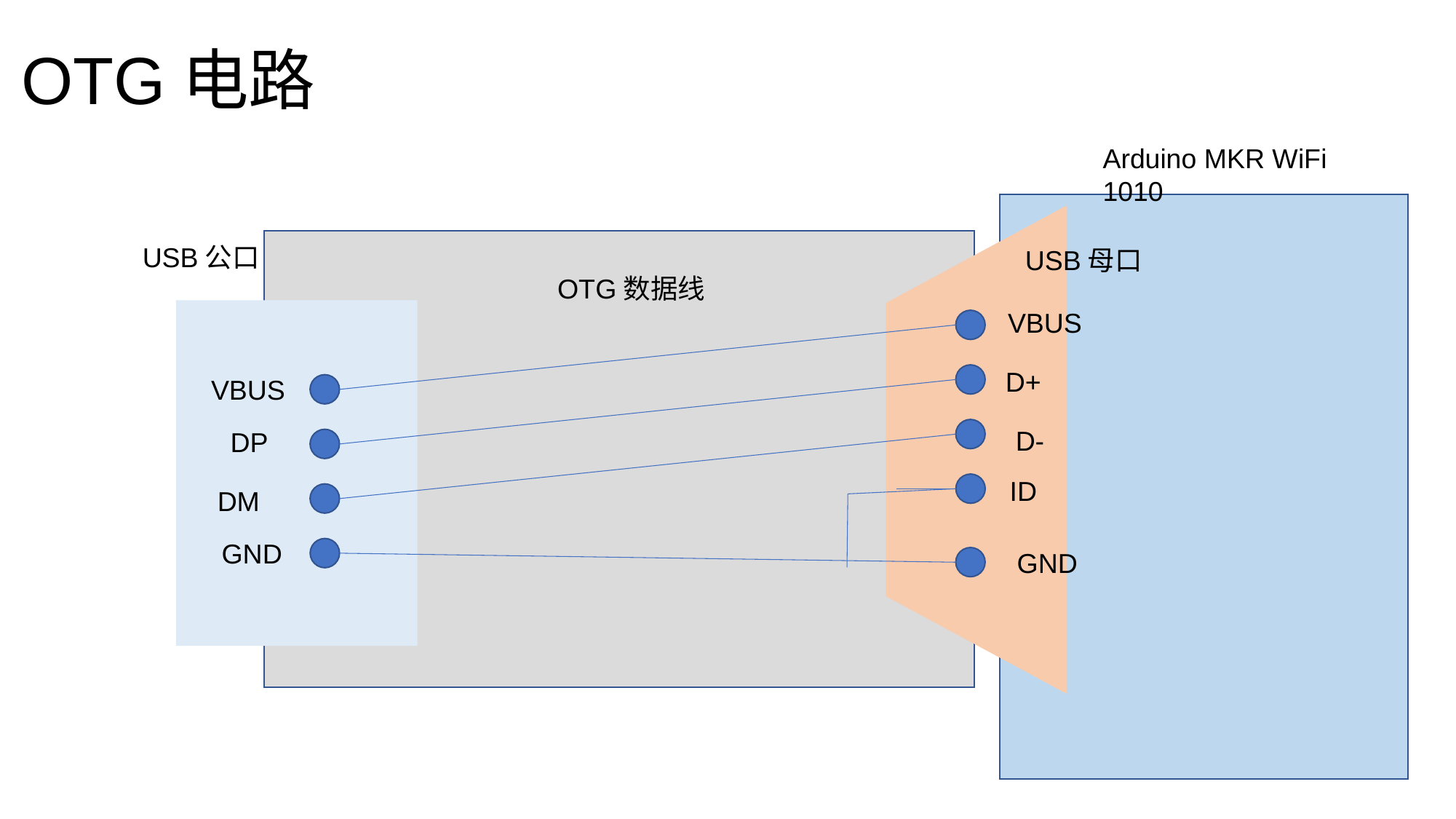

# OTG电路
Arduino MKR WiFi 1010

USB公口
USB母口
OTG数据线

VBUS

D+

VBUS

D-

DP

ID

DM

GND

GND